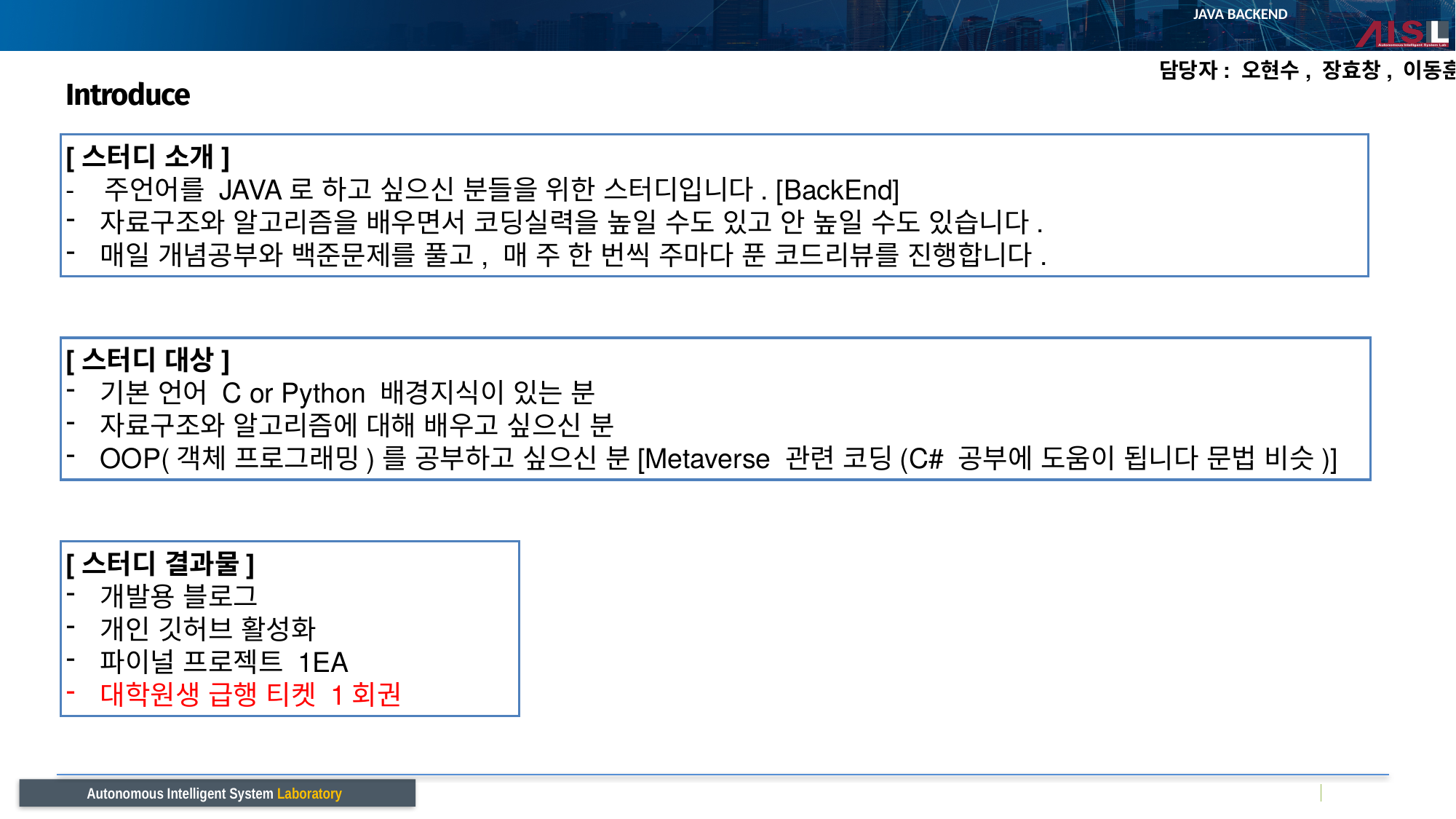

담당자: 오현수, 장효창, 이동훈
# Introduce
[스터디 소개]
-   주언어를 JAVA로 하고 싶으신 분들을 위한 스터디입니다. [BackEnd]
자료구조와 알고리즘을 배우면서 코딩실력을 높일 수도 있고 안 높일 수도 있습니다.
매일 개념공부와 백준문제를 풀고, 매 주 한 번씩 주마다 푼 코드리뷰를 진행합니다.
[스터디 대상]
기본 언어 C or Python 배경지식이 있는 분
자료구조와 알고리즘에 대해 배우고 싶으신 분
OOP(객체 프로그래밍)를 공부하고 싶으신 분[Metaverse 관련 코딩(C# 공부에 도움이 됩니다 문법 비슷)]
[스터디 결과물]
개발용 블로그
개인 깃허브 활성화
파이널 프로젝트 1EA
대학원생 급행 티켓 1회권